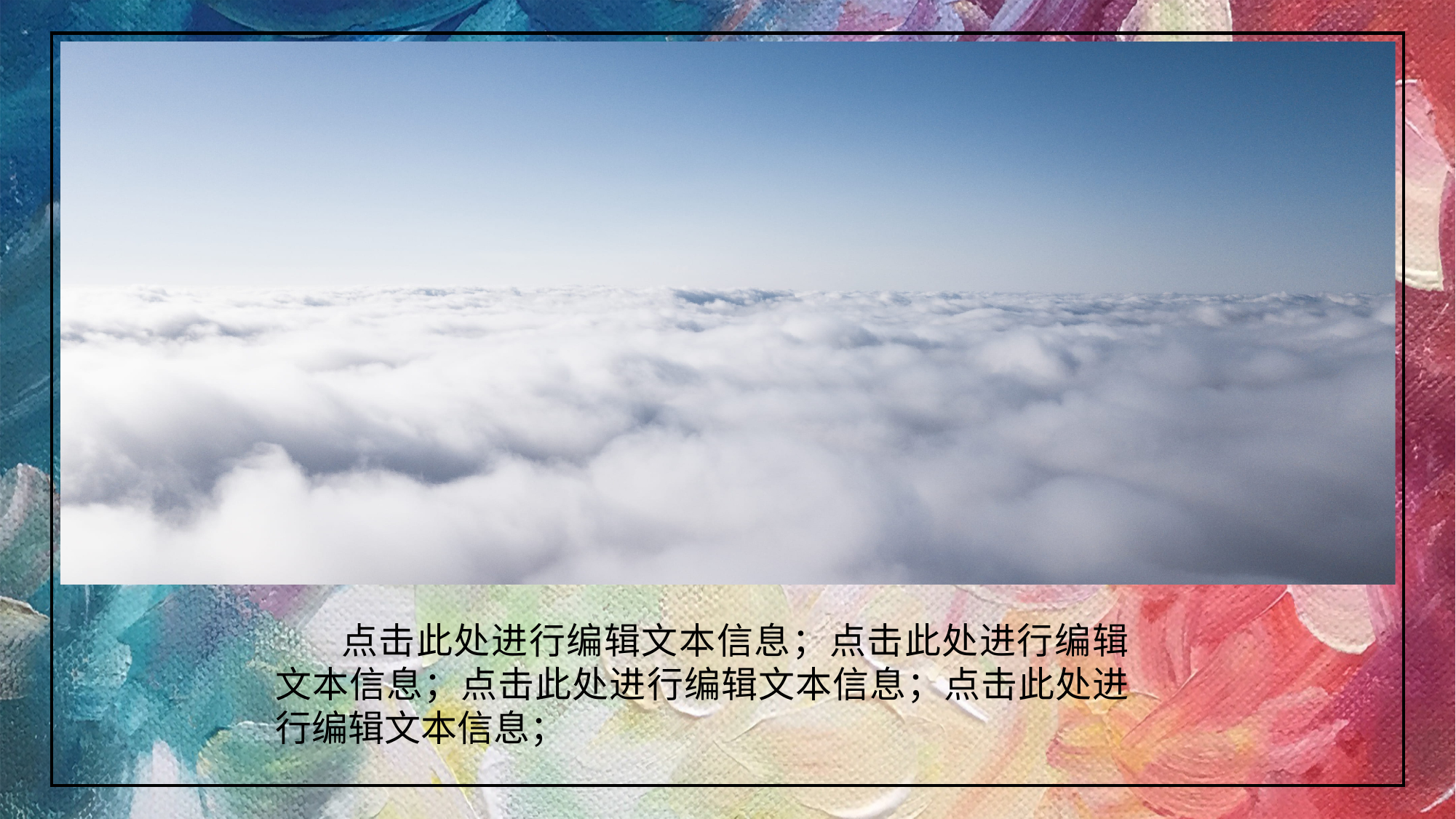

点击此处进行编辑文本信息；点击此处进行编辑文本信息；点击此处进行编辑文本信息；点击此处进行编辑文本信息；